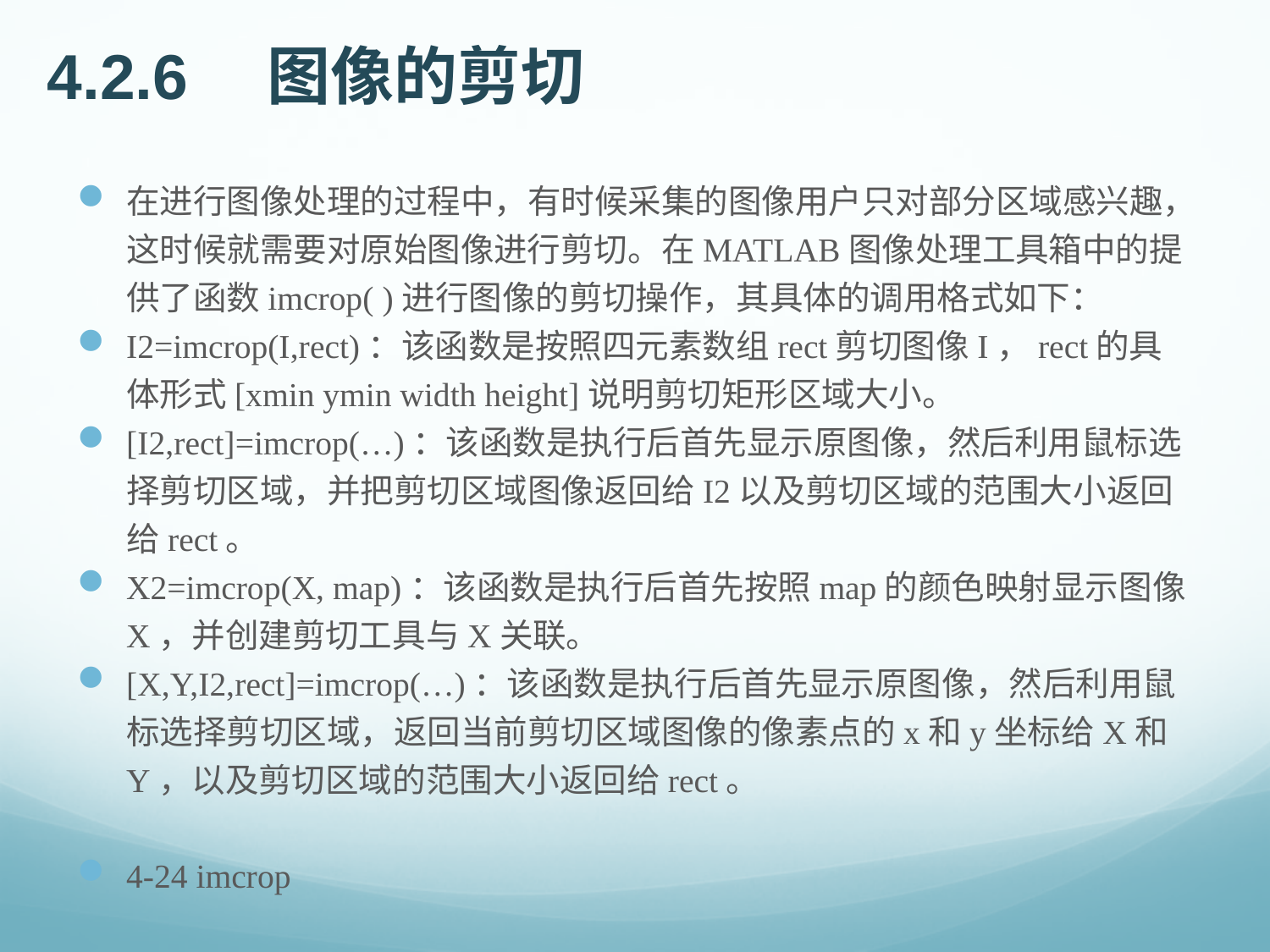

4.2.6　图像的剪切
在进行图像处理的过程中，有时候采集的图像用户只对部分区域感兴趣，这时候就需要对原始图像进行剪切。在MATLAB图像处理工具箱中的提供了函数imcrop( )进行图像的剪切操作，其具体的调用格式如下：
I2=imcrop(I,rect)：该函数是按照四元素数组rect剪切图像I，rect的具体形式[xmin ymin width height]说明剪切矩形区域大小。
[I2,rect]=imcrop(…)：该函数是执行后首先显示原图像，然后利用鼠标选择剪切区域，并把剪切区域图像返回给I2以及剪切区域的范围大小返回给rect。
X2=imcrop(X, map)：该函数是执行后首先按照map的颜色映射显示图像X，并创建剪切工具与X关联。
[X,Y,I2,rect]=imcrop(…)：该函数是执行后首先显示原图像，然后利用鼠标选择剪切区域，返回当前剪切区域图像的像素点的x和y坐标给X和Y，以及剪切区域的范围大小返回给rect。

4-24 imcrop